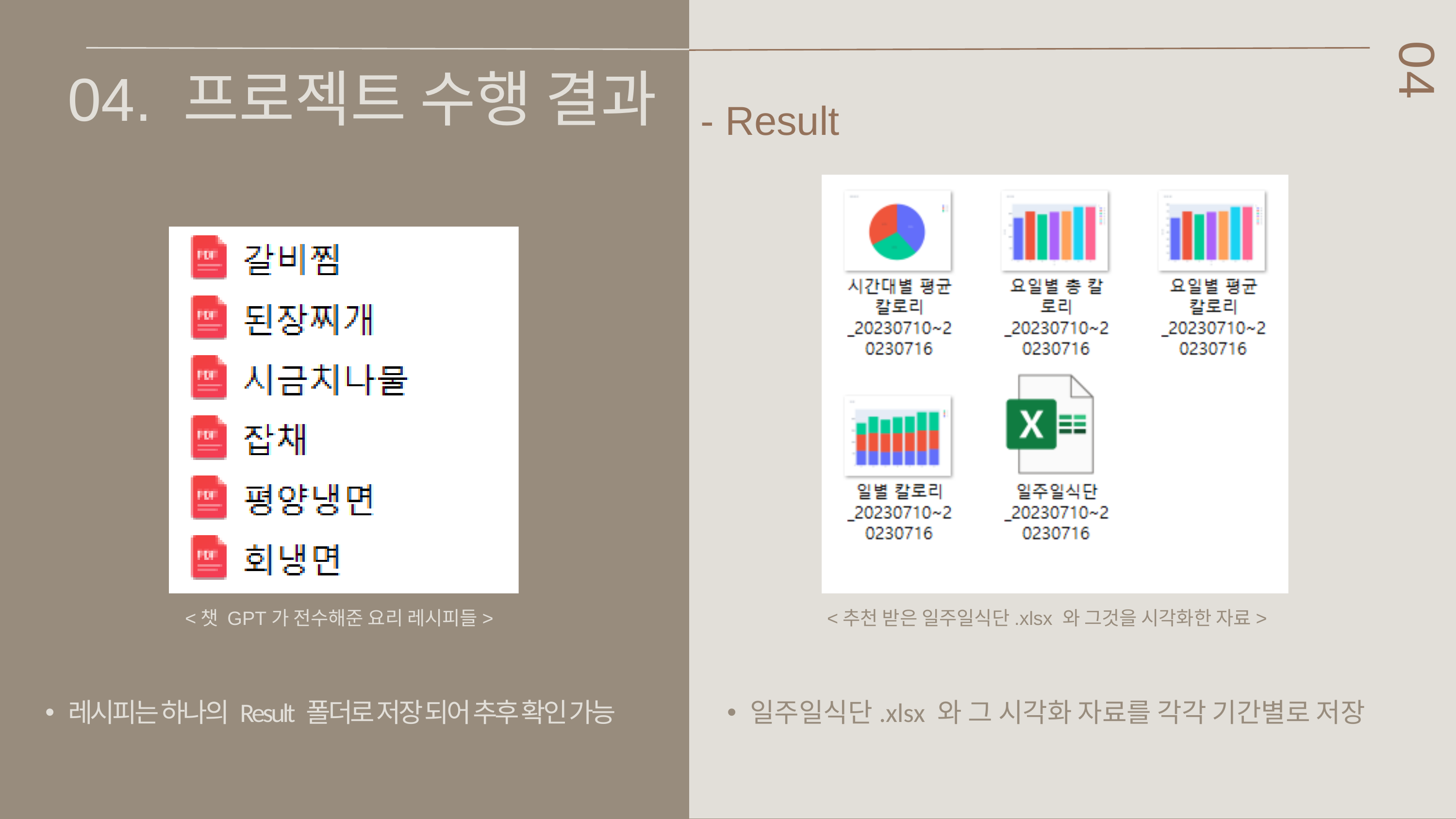

04. 프로젝트 수행 결과
04
 - Result

<챗 GPT가 전수해준 요리 레시피들>
 <추천 받은 일주일식단.xlsx 와 그것을 시각화한 자료>
레시피는 하나의 Result 폴더로 저장 되어 추후 확인 가능
일주일식단.xlsx 와 그 시각화 자료를 각각 기간별로 저장